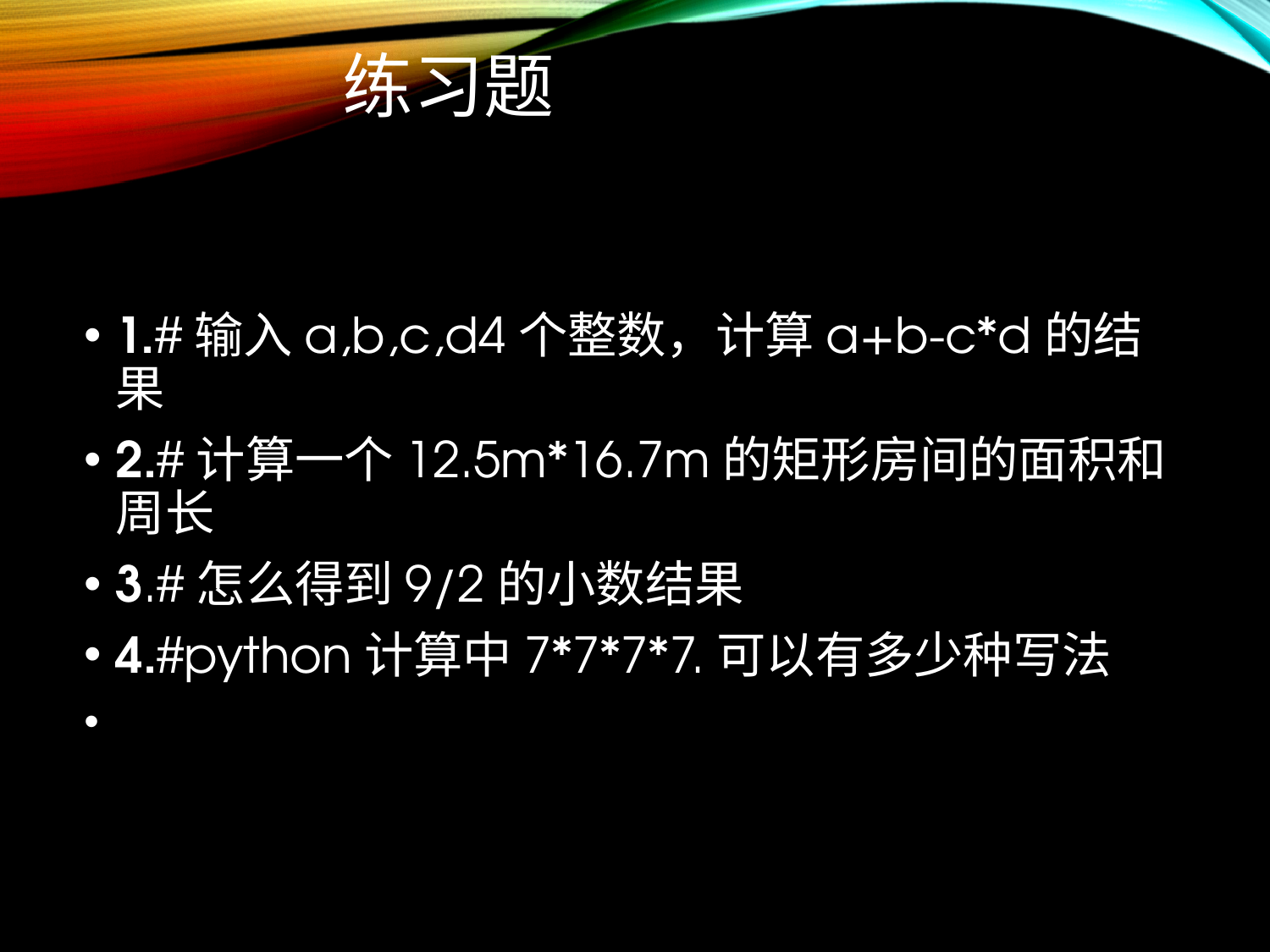

# 练习题
1.#输入a,b,c,d4个整数，计算a+b-c*d的结果
2.#计算一个12.5m*16.7m的矩形房间的面积和周长
3.#怎么得到9/2的小数结果
4.#python计算中7*7*7*7.可以有多少种写法